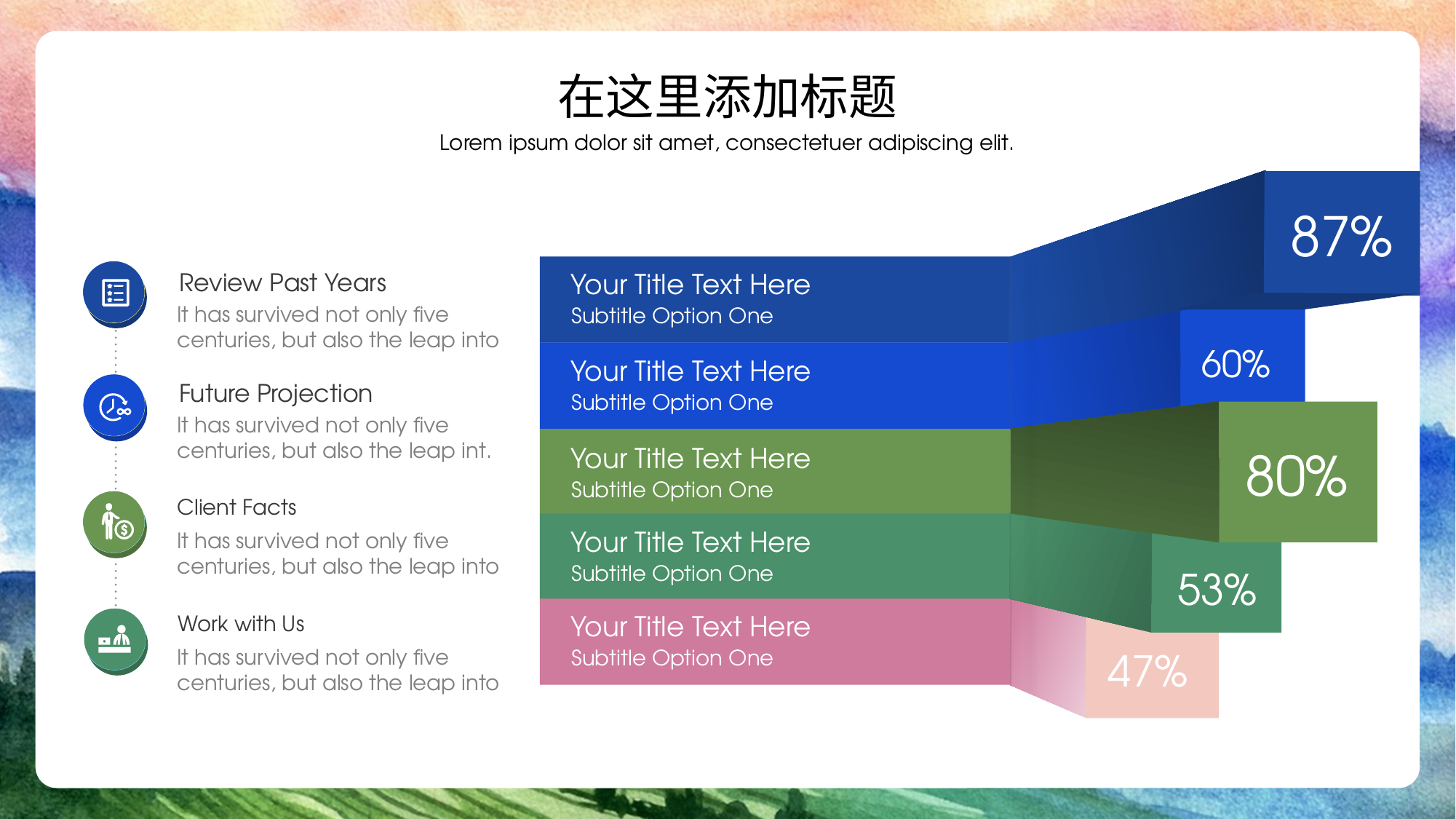

在这里添加标题
Lorem ipsum dolor sit amet, consectetuer adipiscing elit.

87%

Your Title Text Here
Review Past Years

It has survived not only five centuries, but also the leap into
Subtitle Option One

60%

Your Title Text Here
Future Projection

Subtitle Option One

It has survived not only five centuries, but also the leap int.

Your Title Text Here
80%

Subtitle Option One
Client Facts

Your Title Text Here
It has survived not only five centuries, but also the leap into

Subtitle Option One
53%

Your Title Text Here
Work with Us

It has survived not only five centuries, but also the leap into
47%
Subtitle Option One